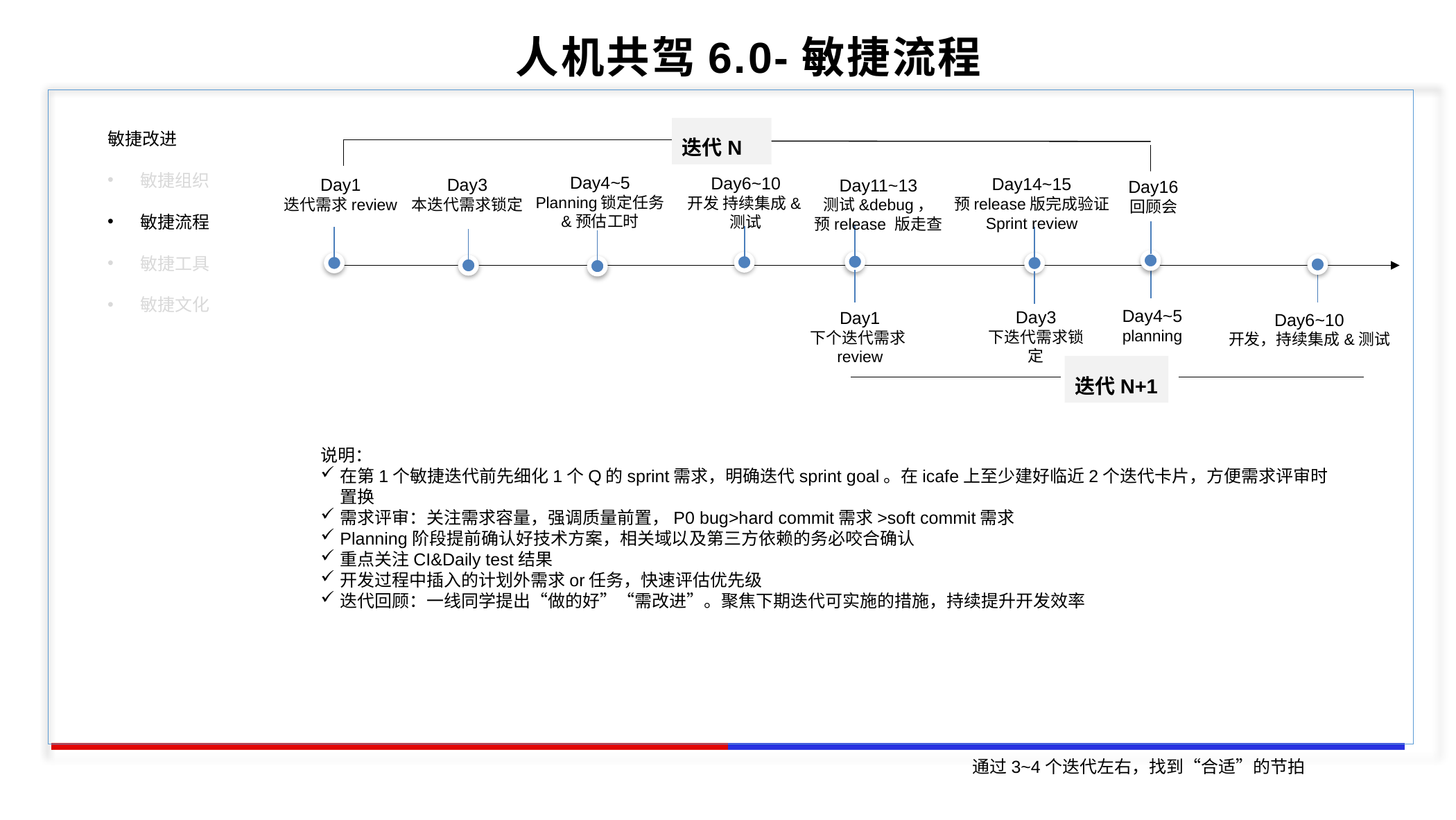

人机共驾6.0-敏捷流程

迭代N
敏捷改进

敏捷组织

敏捷流程

敏捷工具

敏捷文化

Day4~5
Planning锁定任务
&预估工时
Day6~10
开发 持续集成&测试
Day14~15
预release版完成验证
Sprint review
Day3
本迭代需求锁定
Day1
迭代需求review
Day11~13
测试&debug，
预release 版走查
Day16
回顾会

Day4~5
planning
Day3
下迭代需求锁定
Day1
下个迭代需求review
Day6~10
开发，持续集成&测试
迭代N+1
说明：
在第1个敏捷迭代前先细化1个Q的sprint需求，明确迭代sprint goal。在icafe上至少建好临近2个迭代卡片，方便需求评审时置换
需求评审：关注需求容量，强调质量前置，P0 bug>hard commit需求>soft commit需求
Planning阶段提前确认好技术方案，相关域以及第三方依赖的务必咬合确认
重点关注CI&Daily test结果
开发过程中插入的计划外需求or任务，快速评估优先级
迭代回顾：一线同学提出“做的好”“需改进”。聚焦下期迭代可实施的措施，持续提升开发效率
通过3~4个迭代左右，找到“合适”的节拍